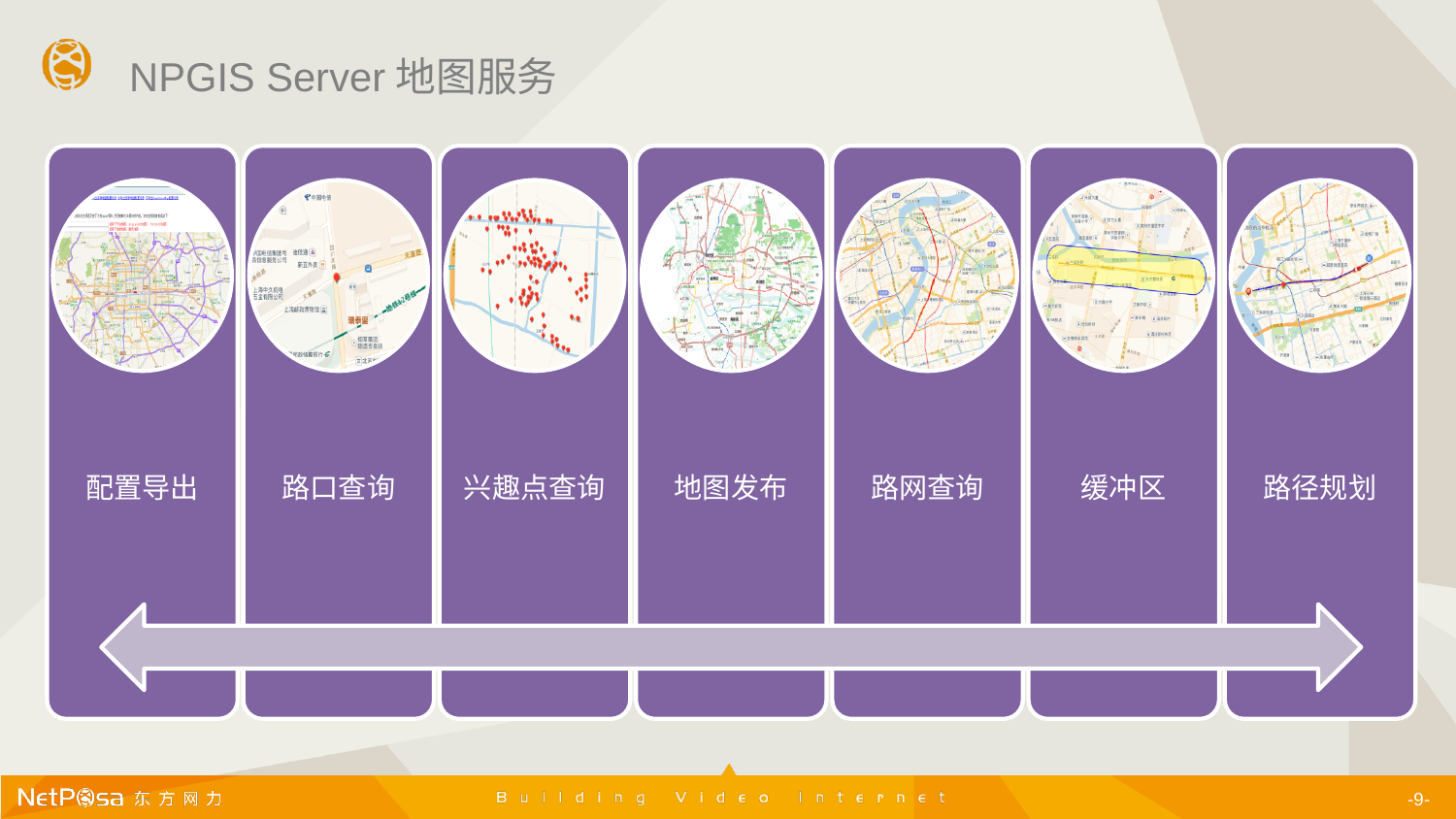

NPGIS Server地图服务
配置导出
路口查询
兴趣点查询
地图发布
路网查询
缓冲区
路径规划